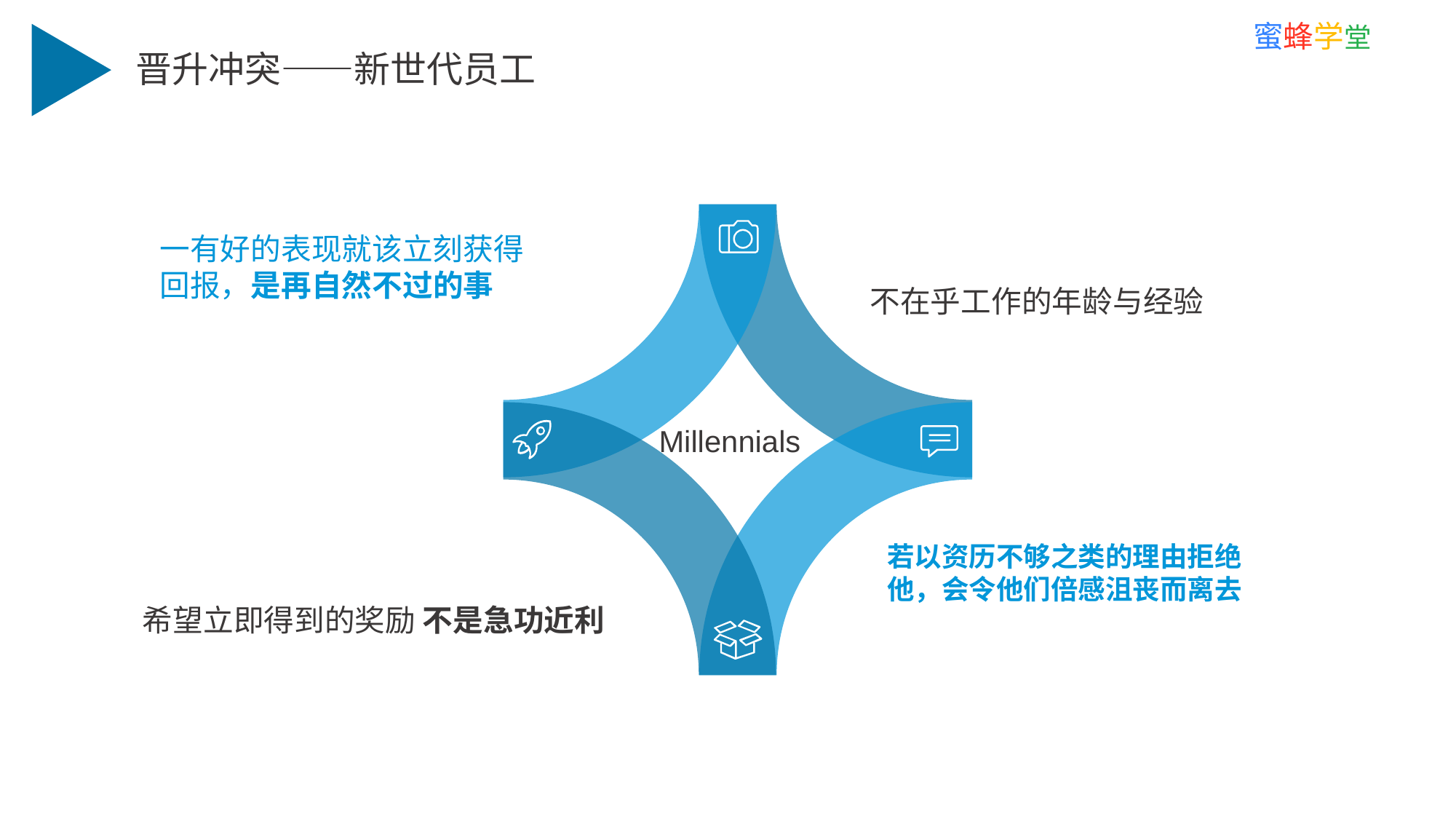

晋升冲突——新世代员工

一有好的表现就该立刻获得回报，是再自然不过的事
不在乎工作的年龄与经验

Millennials

若以资历不够之类的理由拒绝他，会令他们倍感沮丧而离去
希望立即得到的奖励 不是急功近利